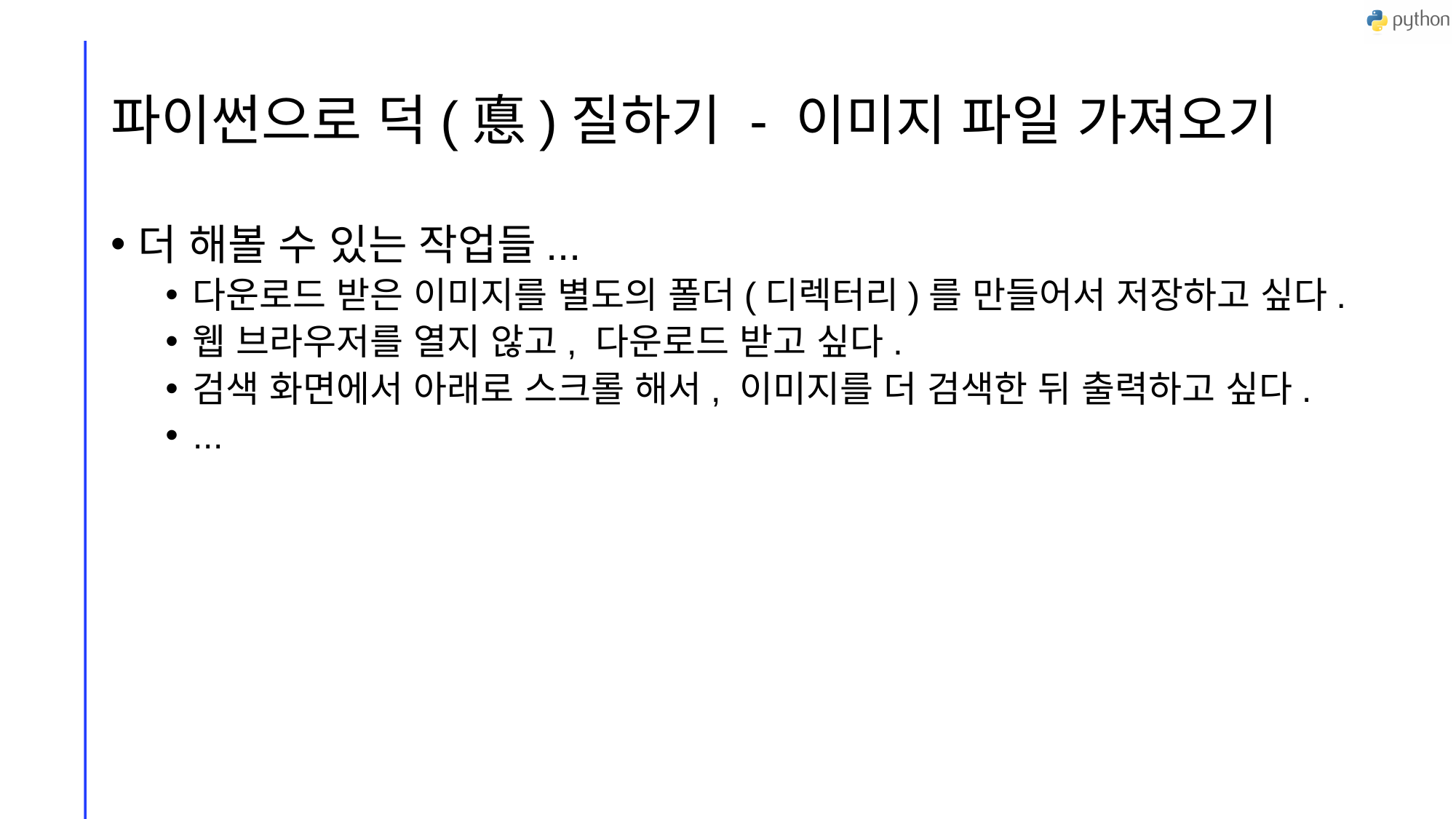

# 파이썬으로 덕(悳)질하기 - 이미지 파일 가져오기
더 해볼 수 있는 작업들...
다운로드 받은 이미지를 별도의 폴더(디렉터리)를 만들어서 저장하고 싶다.
웹 브라우저를 열지 않고, 다운로드 받고 싶다.
검색 화면에서 아래로 스크롤 해서, 이미지를 더 검색한 뒤 출력하고 싶다.
...